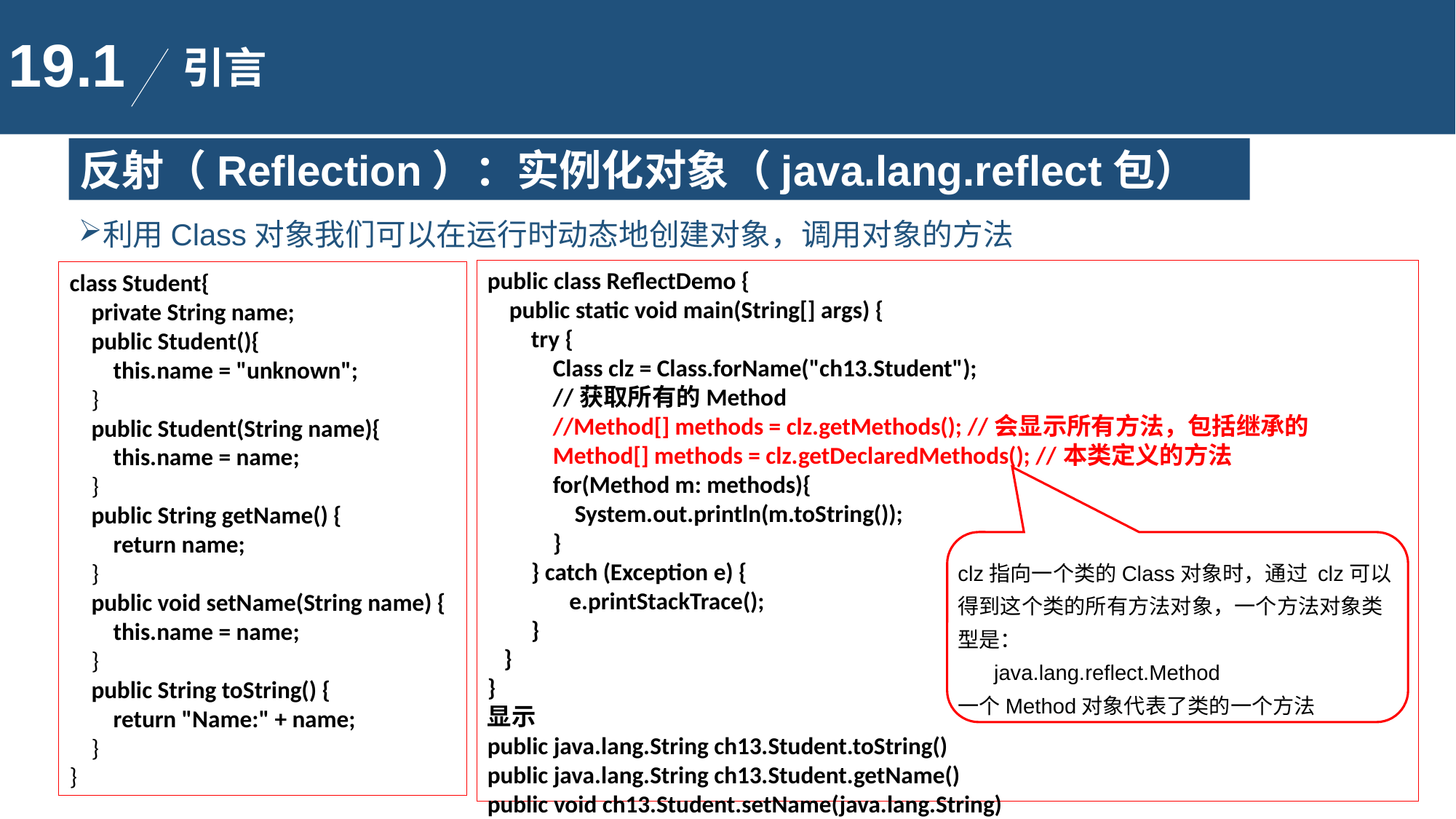

19.1
引言
反射（Reflection）：实例化对象（java.lang.reflect包）
利用Class对象我们可以在运行时动态地创建对象，调用对象的方法
public class ReflectDemo {
    public static void main(String[] args) {
        try {
            Class clz = Class.forName("ch13.Student");
            //获取所有的Method
            //Method[] methods = clz.getMethods(); //会显示所有方法，包括继承的
            Method[] methods = clz.getDeclaredMethods(); //本类定义的方法
            for(Method m: methods){
                System.out.println(m.toString());
            }
        } catch (Exception e) {
               e.printStackTrace();
        }
   }
}
显示
public java.lang.String ch13.Student.toString()
public java.lang.String ch13.Student.getName()
public void ch13.Student.setName(java.lang.String)
class Student{
    private String name;
    public Student(){
        this.name = "unknown";
    }
    public Student(String name){
        this.name = name;
    }
    public String getName() {
        return name;
    }
    public void setName(String name) {
        this.name = name;
    }
    public String toString() {
        return "Name:" + name;
    }
}

clz指向一个类的Class对象时，通过 clz可以得到这个类的所有方法对象，一个方法对象类型是：
      java.lang.reflect.Method
一个Method对象代表了类的一个方法